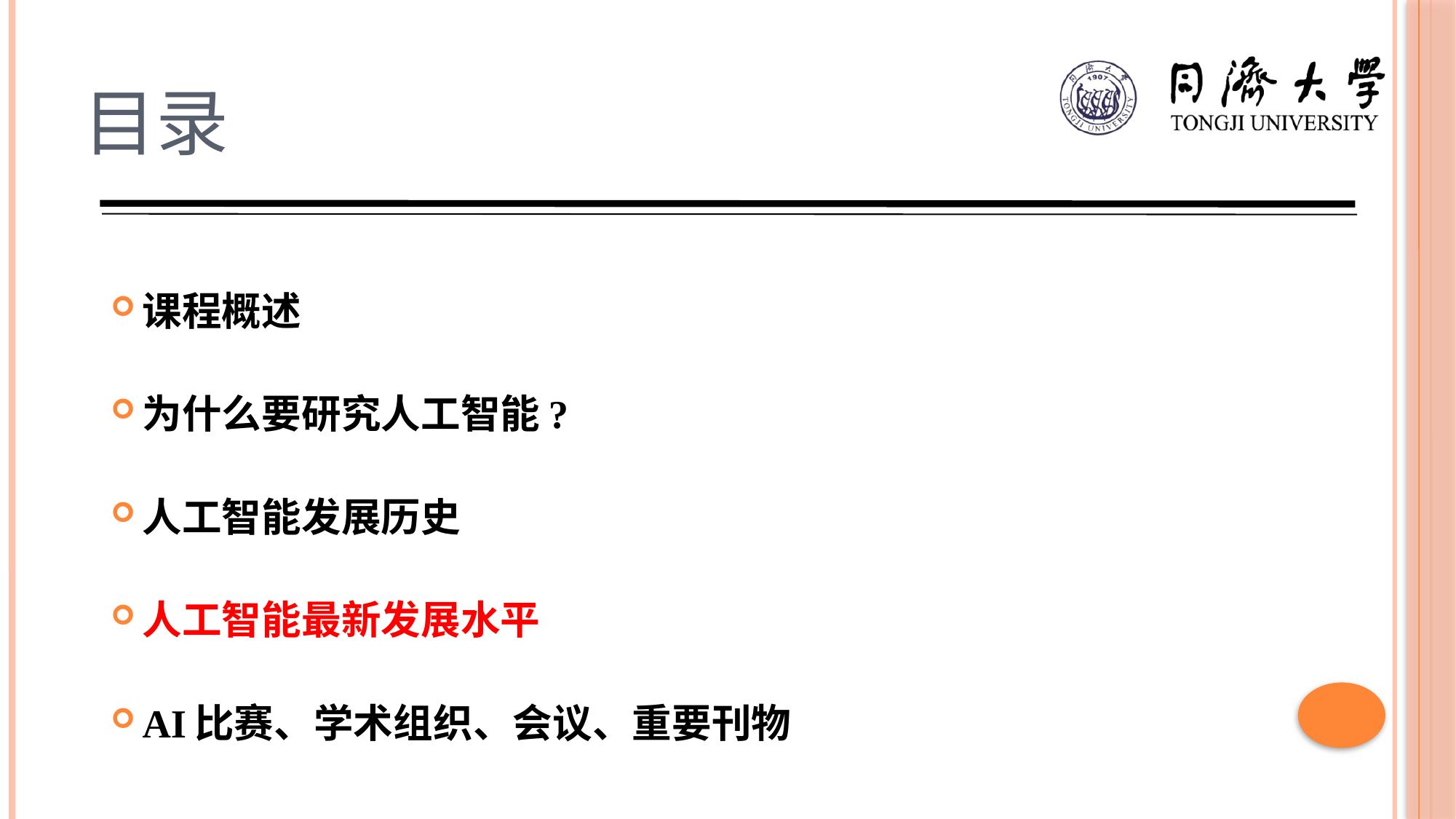

# 目录
课程概述
为什么要研究人工智能?
人工智能发展历史
人工智能最新发展水平
AI比赛、学术组织、会议、重要刊物